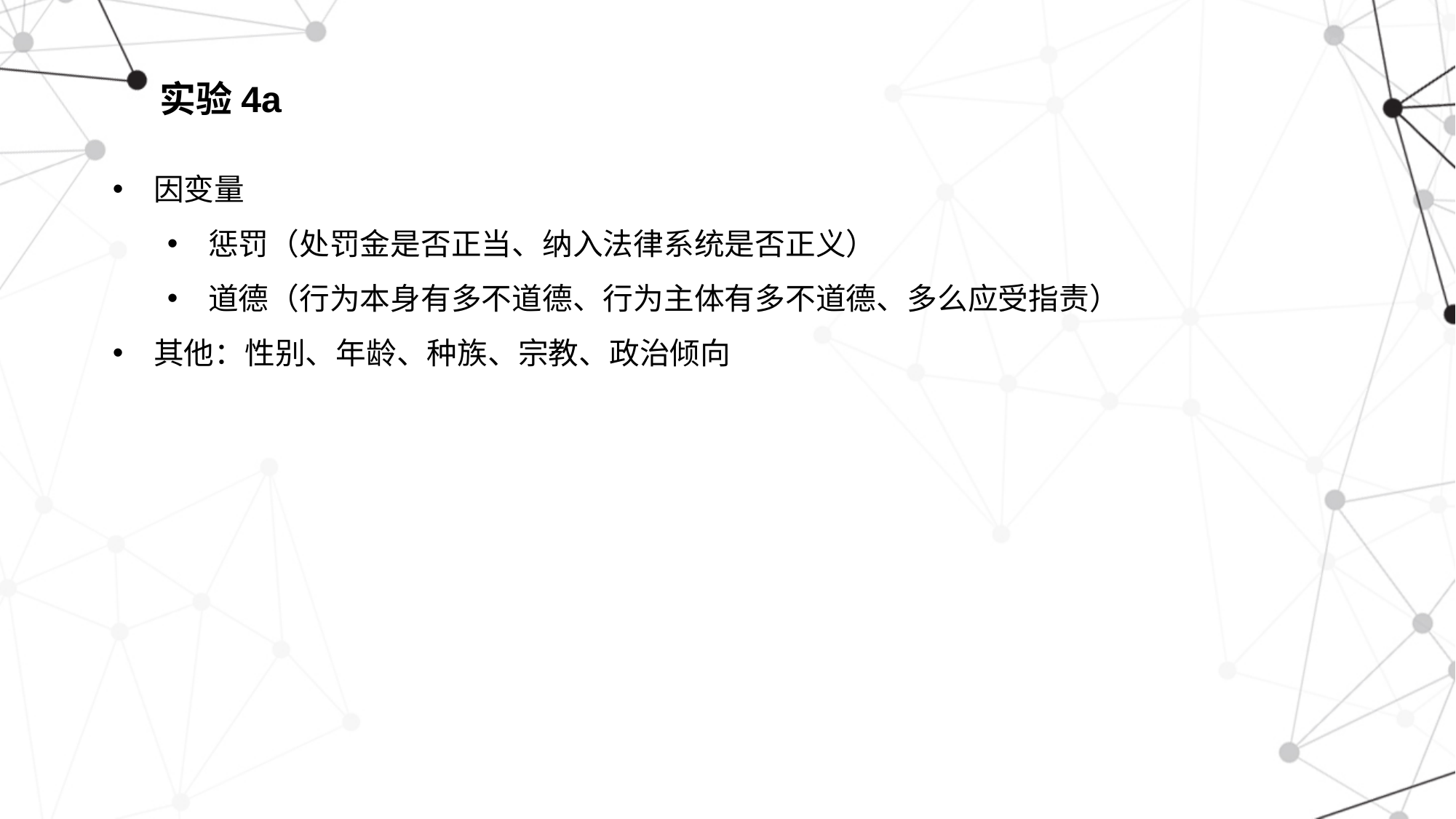

# 实验4a
因变量
惩罚（处罚金是否正当、纳入法律系统是否正义）
道德（行为本身有多不道德、行为主体有多不道德、多么应受指责）
其他：性别、年龄、种族、宗教、政治倾向